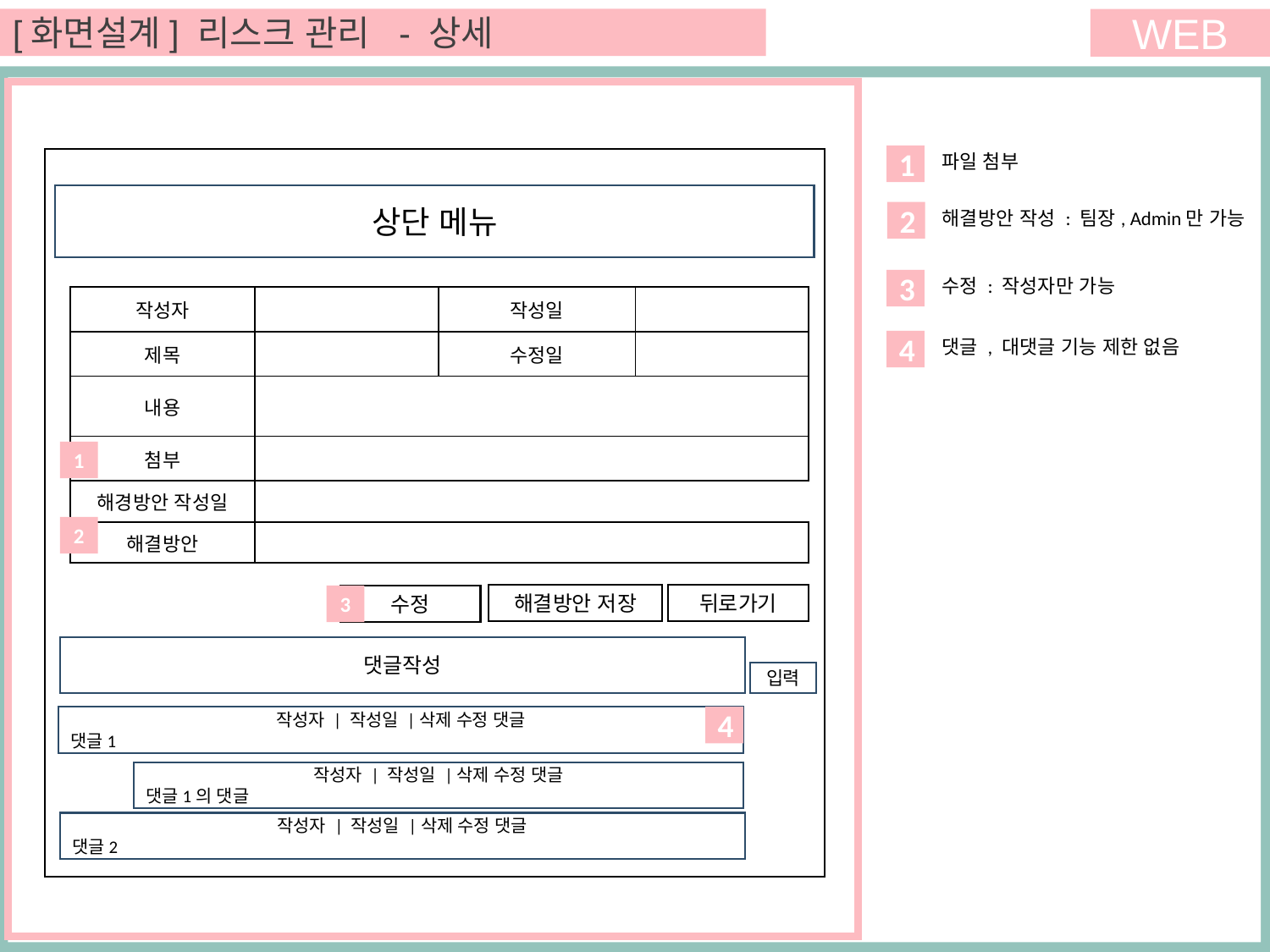

[화면설계] 리스크 관리  - 상세
WEB

파일 첨부
1

상단 메뉴
해결방안 작성 : 팀장, Admin만 가능
2
수정 : 작성자만 가능
3
| 작성자 |  | 작성일 |  |
| --- | --- | --- | --- |
| 제목 |  | 수정일 |  |
| 내용 |  |  |  |
| 첨부 |  |  |  |
| 해경방안 작성일 |  |  |  |
| 해결방안 |  |  |  |
댓글 , 대댓글 기능 제한 없음
4
1
2
뒤로가기
해결방안 저장
수정
3
댓글작성
입력
작성자 | 작성일 |삭제 수정 댓글
댓글1
4
작성자 | 작성일 |삭제 수정 댓글
댓글1의 댓글
작성자 | 작성일 |삭제 수정 댓글
댓글2